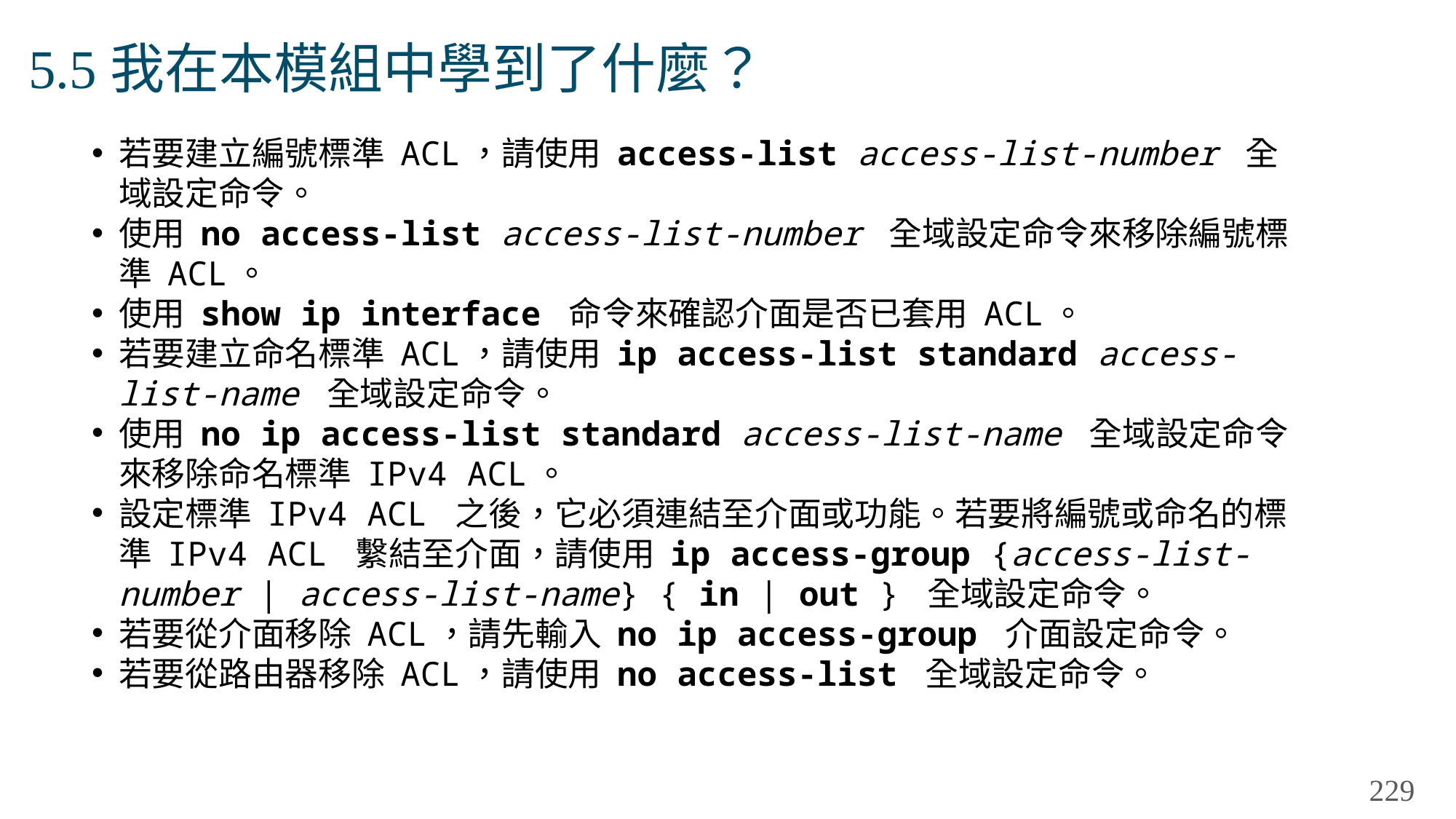

# 5.5我在本模組中學到了什麼？
若要建立編號標準 ACL，請使用 access-list access-list-number 全域設定命令。
使用 no access-list access-list-number 全域設定命令來移除編號標準 ACL。
使用 show ip interface 命令來確認介面是否已套用 ACL。
若要建立命名標準 ACL，請使用 ip access-list standard access-list-name 全域設定命令。
使用 no ip access-list standard access-list-name 全域設定命令來移除命名標準 IPv4 ACL。
設定標準 IPv4 ACL 之後，它必須連結至介面或功能。若要將編號或命名的標準 IPv4 ACL 繫結至介面，請使用 ip access-group {access-list-number | access-list-name} { in | out } 全域設定命令。
若要從介面移除 ACL，請先輸入 no ip access-group 介面設定命令。
若要從路由器移除 ACL，請使用 no access-list 全域設定命令。
229